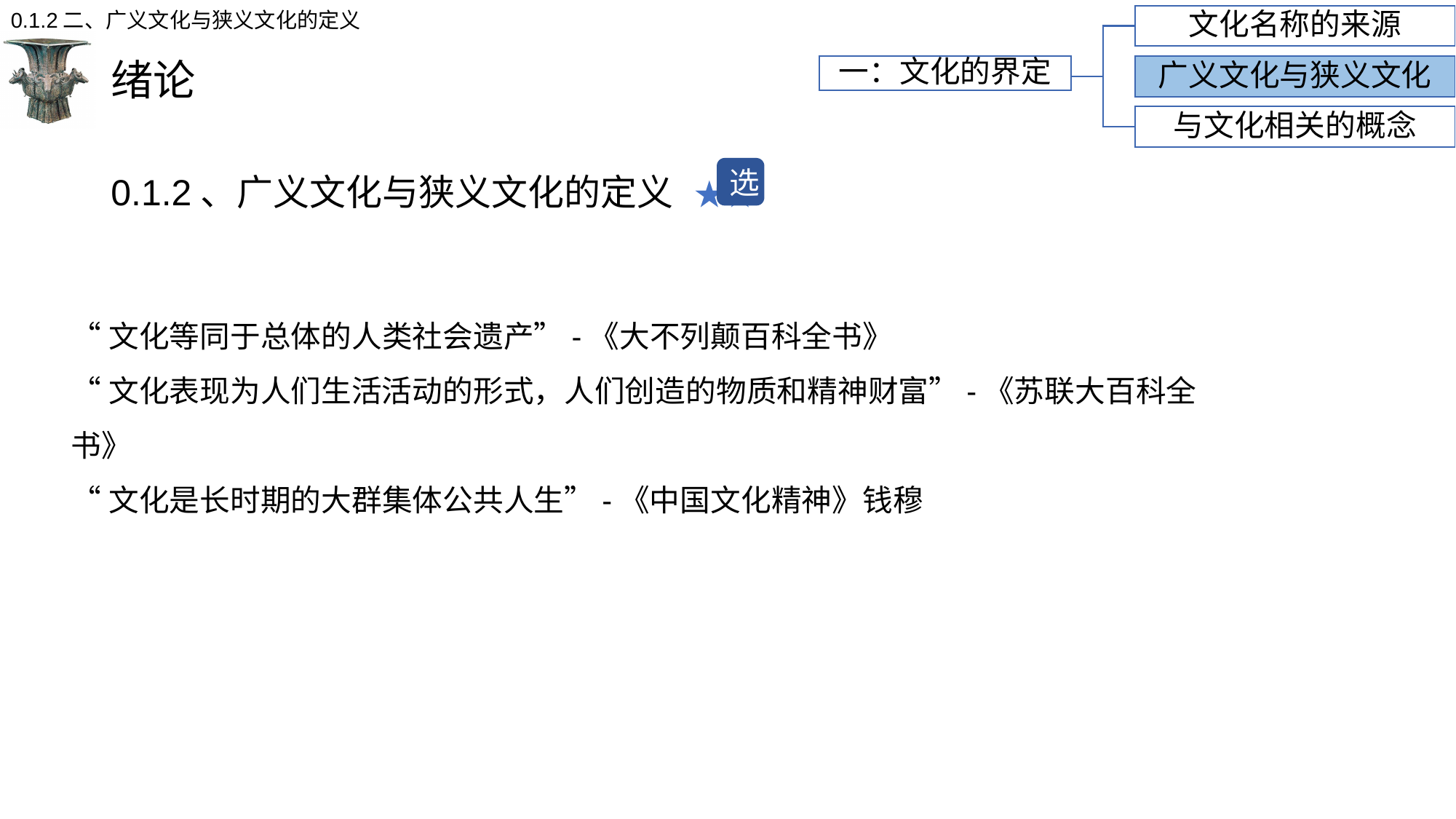

0.1.2二、广义文化与狭义文化的定义
文化名称的来源

# 绪论
一：文化的界定
广义文化与狭义文化

与文化相关的概念
0.1.2、广义文化与狭义文化的定义   ★★
选
“文化等同于总体的人类社会遗产”-《大不列颠百科全书》
“文化表现为人们生活活动的形式，人们创造的物质和精神财富”-《苏联大百科全书》
“文化是长时期的大群集体公共人生”-《中国文化精神》钱穆
27